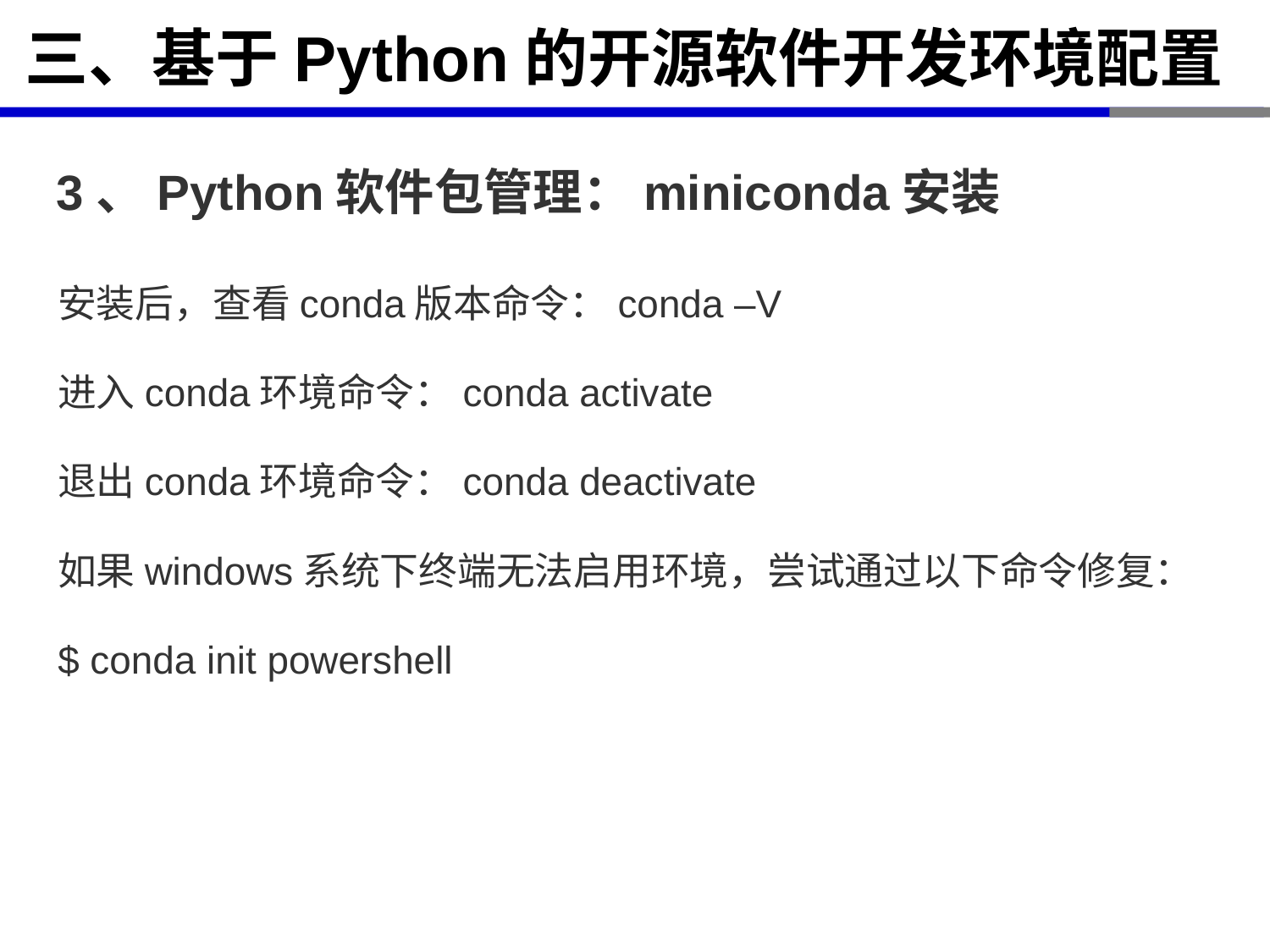

# 三、基于Python的开源软件开发环境配置
3、Python软件包管理：miniconda安装
安装后，查看conda版本命令：conda –V
进入conda环境命令：conda activate
退出conda环境命令：conda deactivate
如果windows系统下终端无法启用环境，尝试通过以下命令修复：
$ conda init powershell